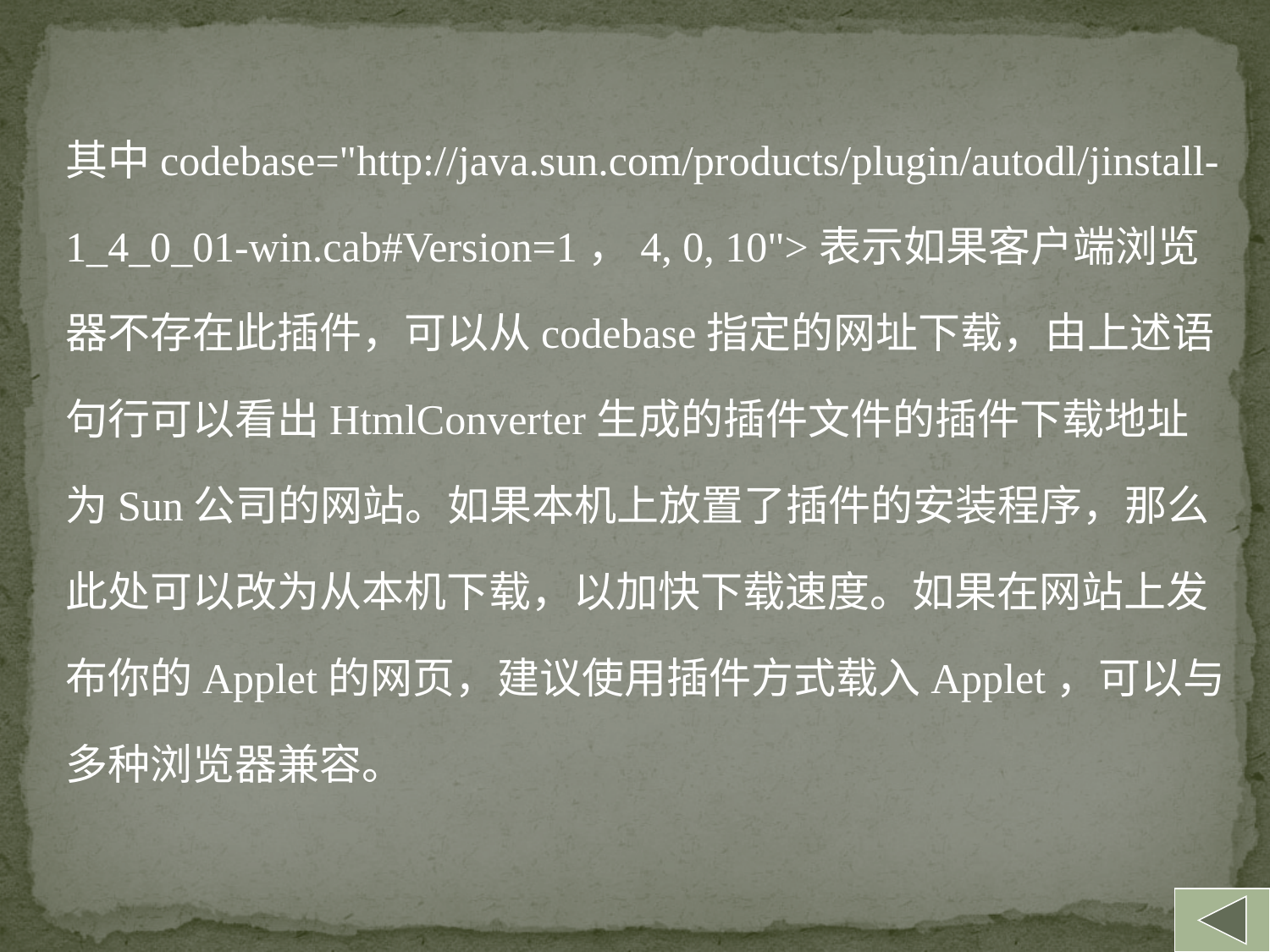

其中codebase="http://java.sun.com/products/plugin/autodl/jinstall-1_4_0_01-win.cab#Version=1，4, 0, 10">表示如果客户端浏览器不存在此插件，可以从codebase指定的网址下载，由上述语句行可以看出HtmlConverter生成的插件文件的插件下载地址为Sun公司的网站。如果本机上放置了插件的安装程序，那么此处可以改为从本机下载，以加快下载速度。如果在网站上发布你的Applet的网页，建议使用插件方式载入Applet，可以与多种浏览器兼容。